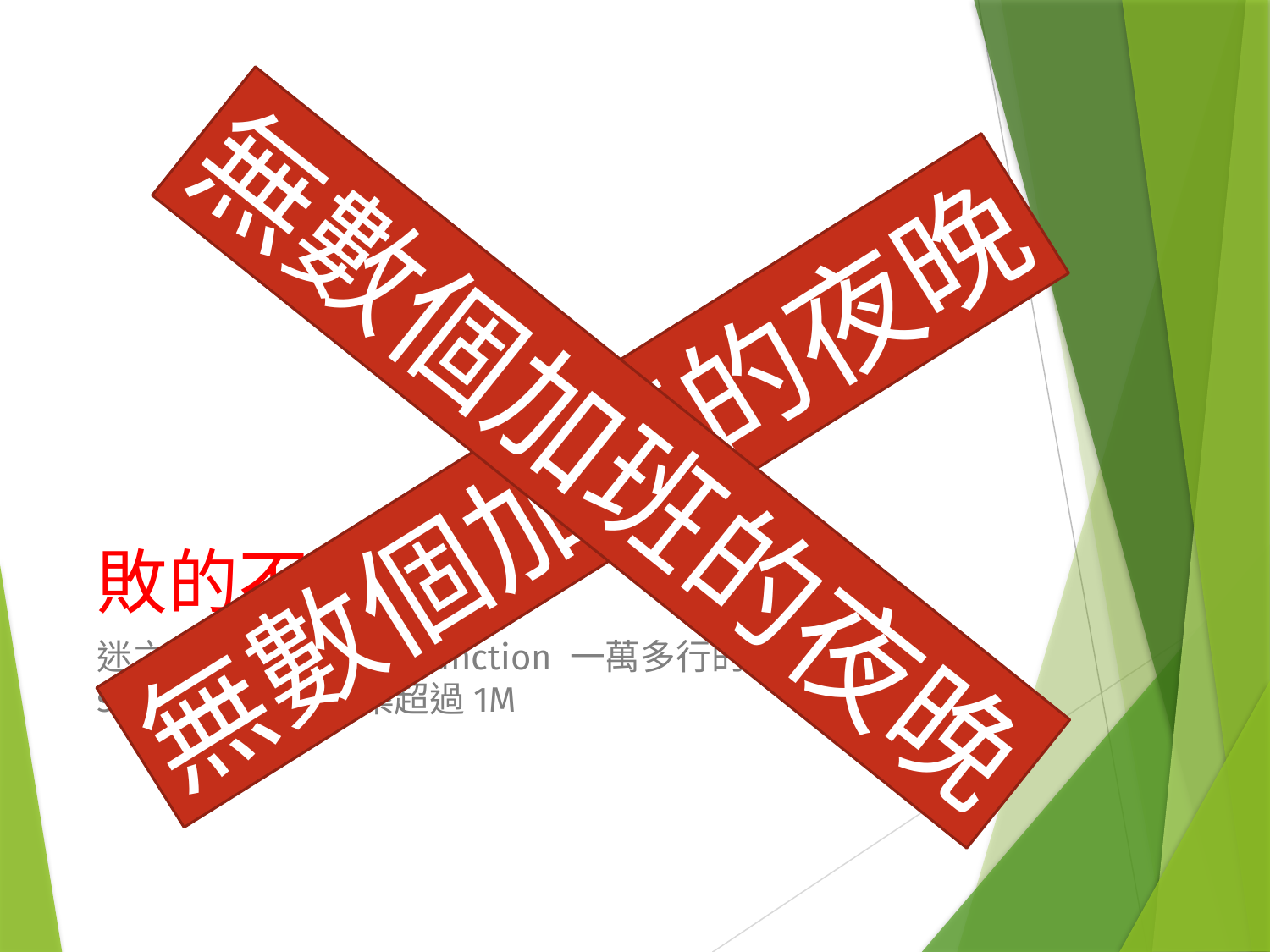

無數個加班的夜晚
無數個加班的夜晚
# 敗的不清不楚
迷之聲:你看過一個Function 一萬多行的嗎?一個service的程式檔案超過1M